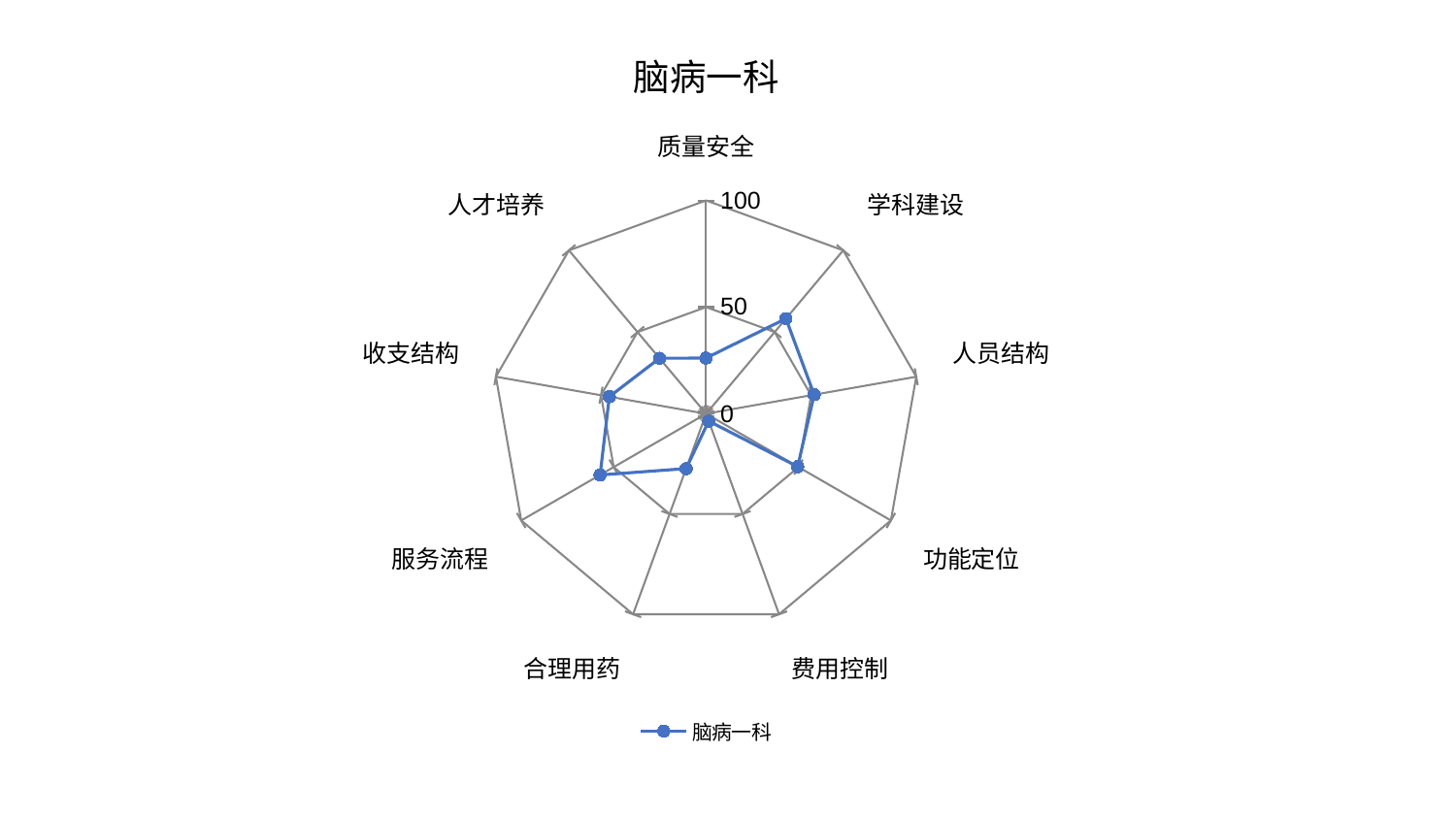

### Chart: 脑病一科

| Category | 脑病一科 |
|---|---|
| 质量安全 | 26.13012548748502 |
| 学科建设 | 58.24218639416558 |
| 人员结构 | 51.43352395230481 |
| 功能定位 | 49.589091375787156 |
| 费用控制 | 3.6472836163705975 |
| 合理用药 | 27.360189641330518 |
| 服务流程 | 57.34936134516204 |
| 收支结构 | 46.027339554523714 |
| 人才培养 | 33.95929842632668 |
192